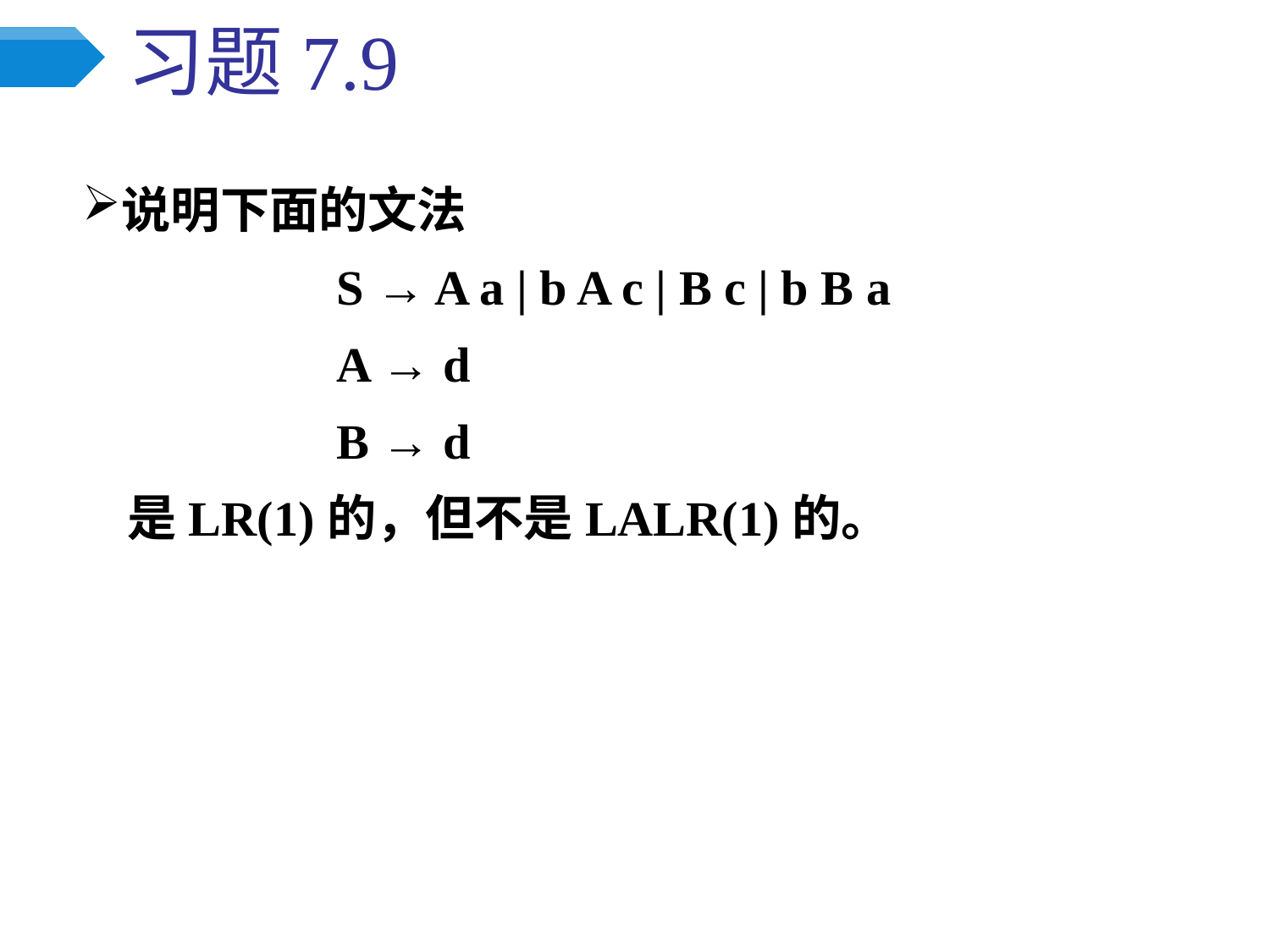

# 习题7.9
说明下面的文法
		S → A a | b A c | B c | b B a
		A → d
		B → d
   是LR(1)的，但不是LALR(1)的。